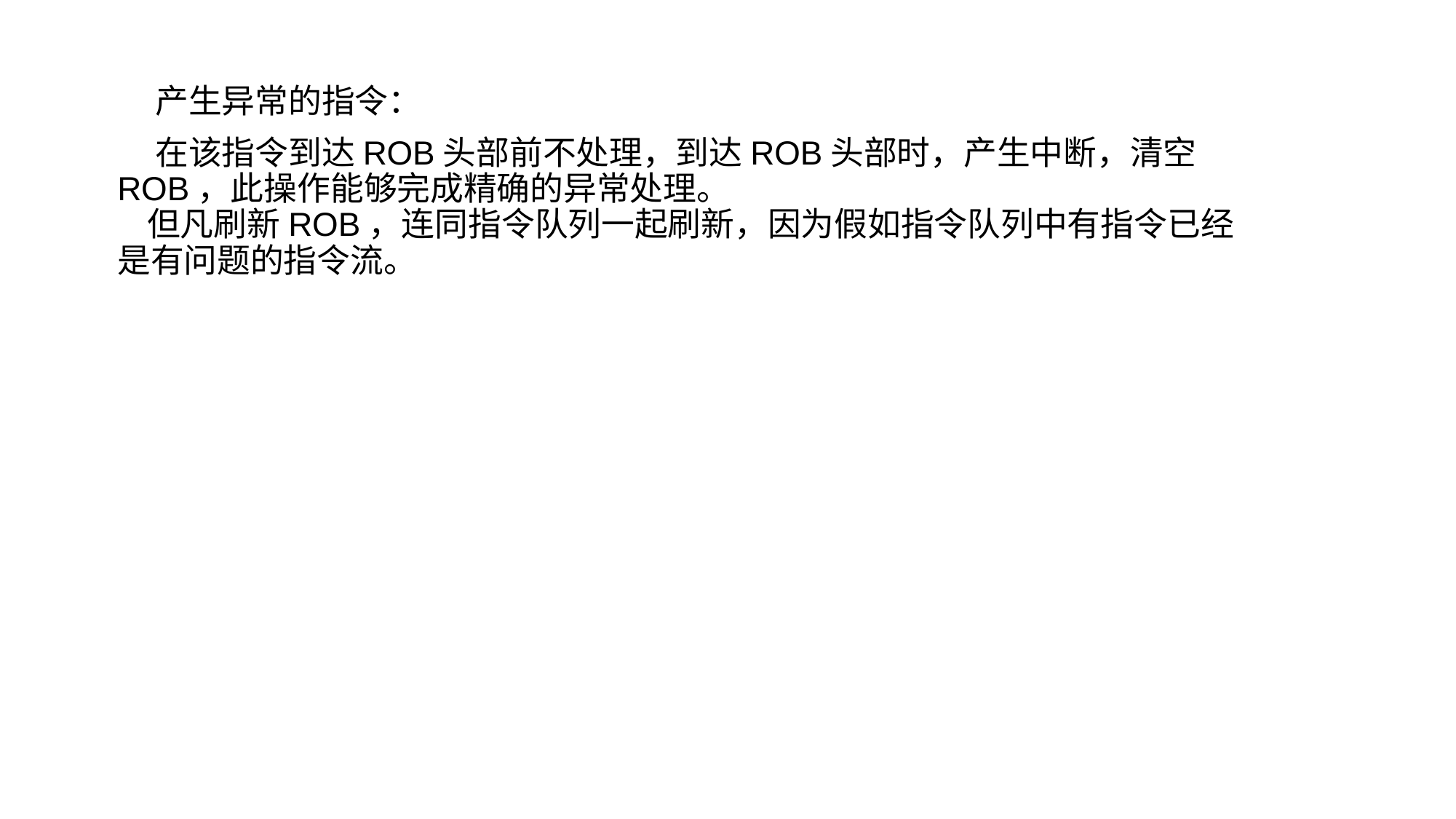

产生异常的指令：
    在该指令到达ROB头部前不处理，到达ROB头部时，产生中断，清空ROB，此操作能够完成精确的异常处理。
    但凡刷新ROB，连同指令队列一起刷新，因为假如指令队列中有指令已经是有问题的指令流。